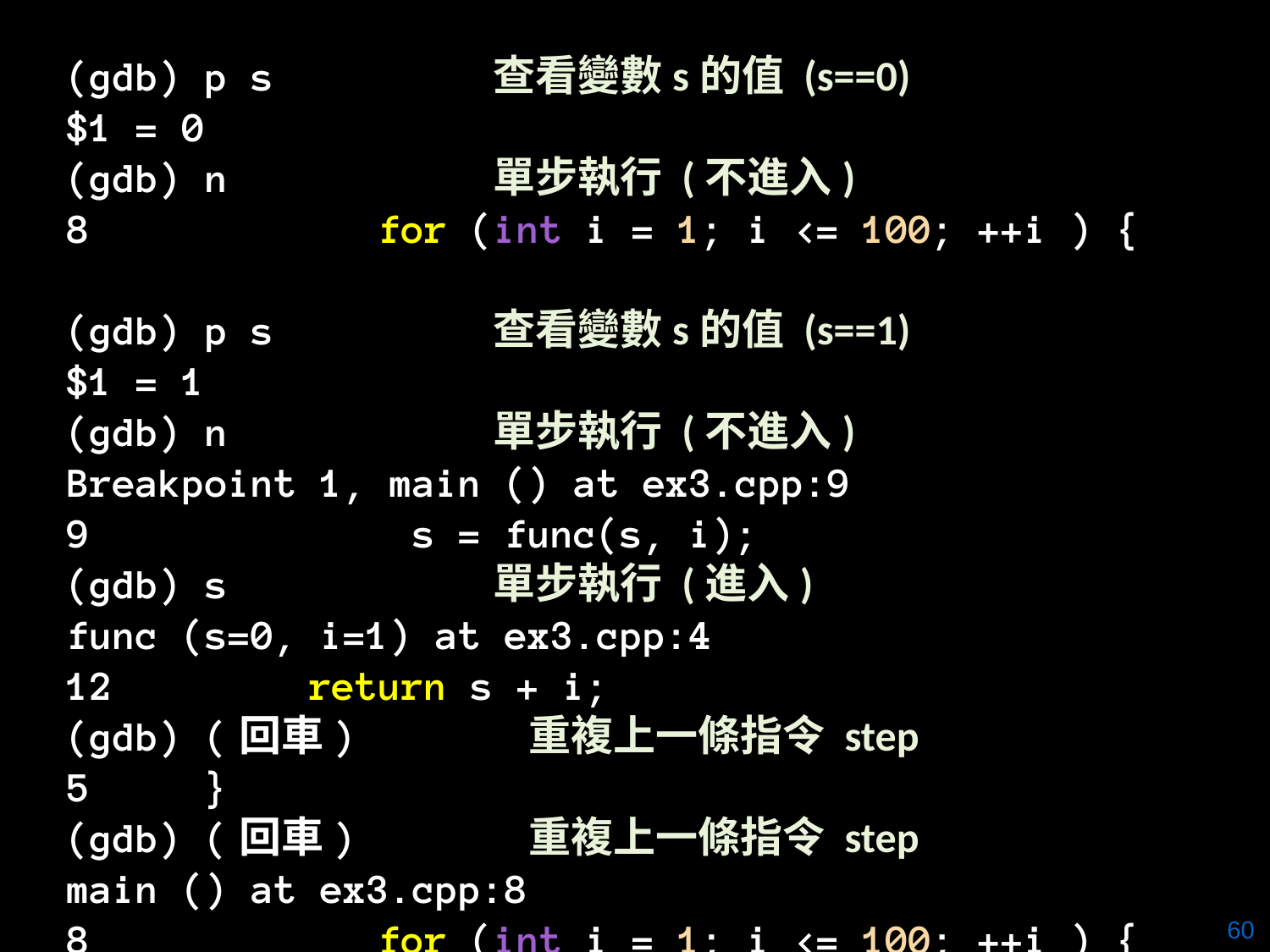

(gdb) p s         查看變數s的值 (s==0)
$1 = 0
(gdb) n           單步執行 (不進入)
8 	        for (int i = 1; i <= 100; ++i ) {
(gdb) p s         查看變數s的值 (s==1)
$1 = 1
(gdb) n           單步執行 (不進入)
Breakpoint 1, main () at ex3.cpp:9
9              s = func(s, i);
(gdb) s           單步執行 (進入)
func (s=0, i=1) at ex3.cpp:4
12 	     return s + i;
(gdb) (回車)       重複上一條指令 step
5     }
(gdb) (回車)       重複上一條指令 step
main () at ex3.cpp:8
8 	        for (int i = 1; i <= 100; ++i ) {
60